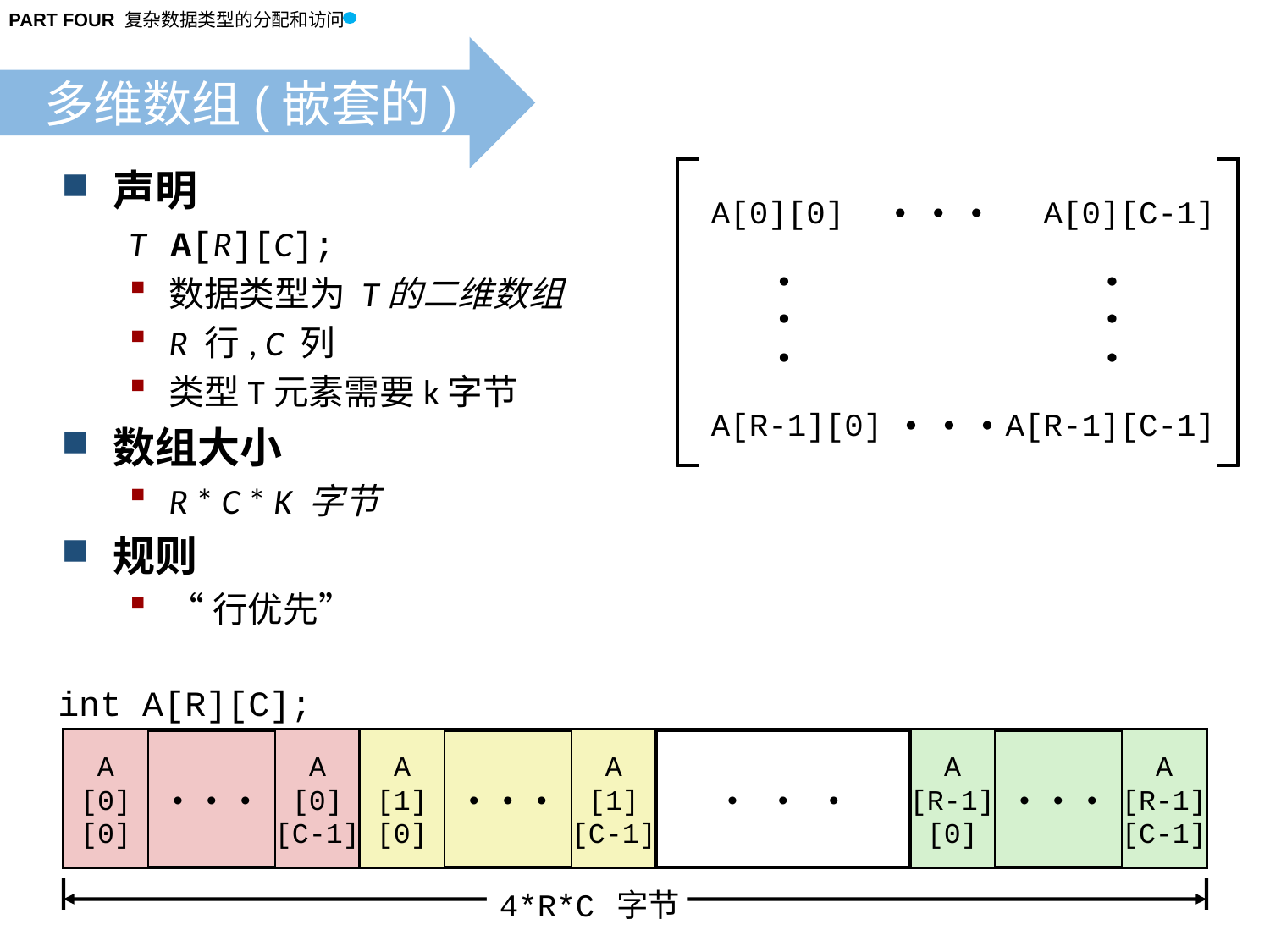

PART FOUR 复杂数据类型的分配和访问

多维数组(嵌套的)
声明
T   A[R][C];
数据类型为 T的二维数组
R 行, C 列
类型T元素需要k字节
数组大小
R * C * K 字节
规则
“行优先”

A[0][0]
• • •
A[0][C-1]
•
•
•
•
•
•
A[R-1][0]
• • •
A[R-1][C-1]
int A[R][C];
• • •
A
[0]
[0]
A
[0]
[C-1]
• • •
A
[1]
[0]
A
[1]
[C-1]
•  •  •
• • •
A
[R-1]
[0]
A
[R-1]
[C-1]

4*R*C  字节